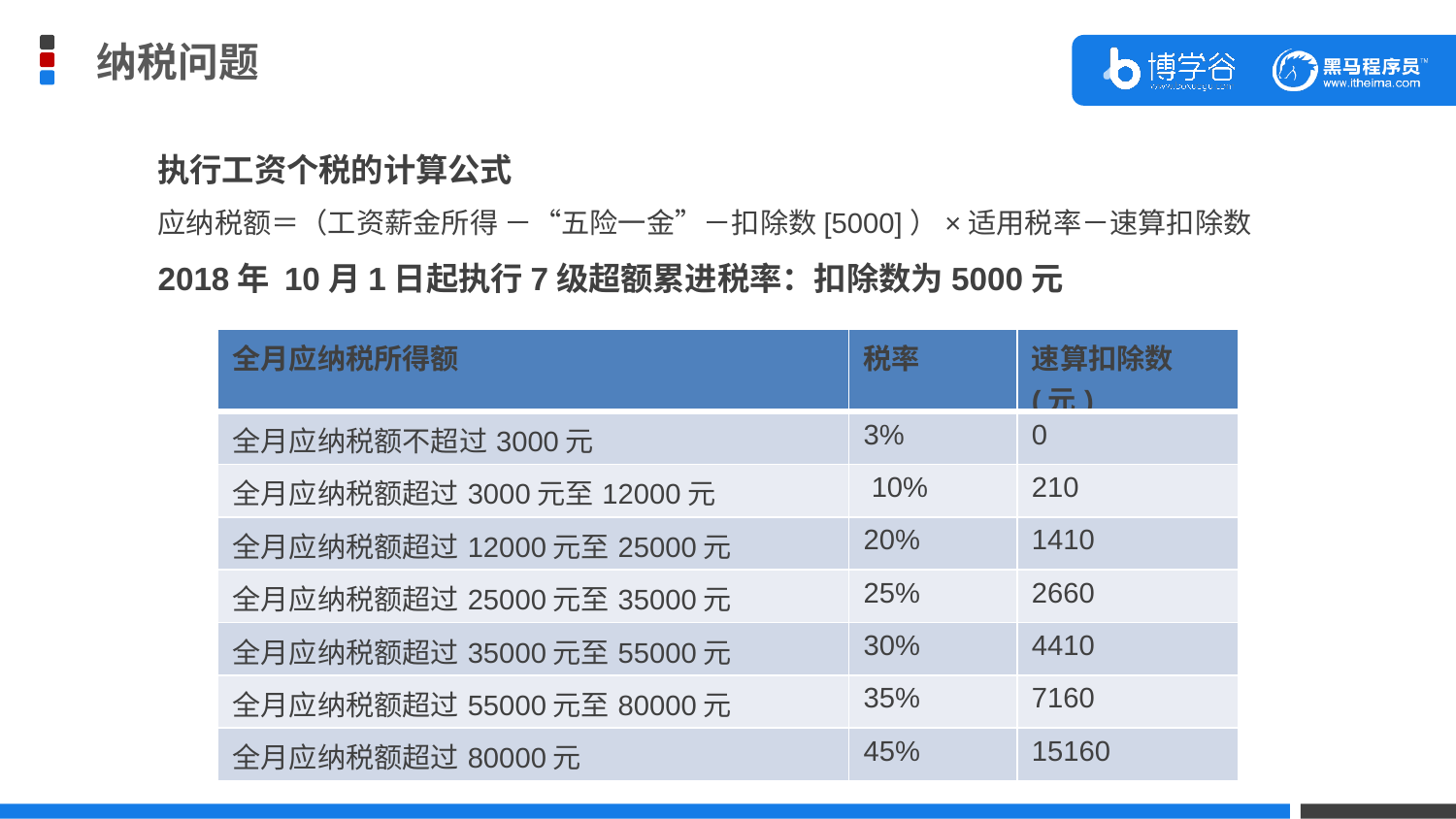

纳税问题
执行工资个税的计算公式
应纳税额＝（工资薪金所得 －“五险一金”－扣除数[5000]）×适用税率－速算扣除数
2018年 10月1日起执行7级超额累进税率：扣除数为5000元
| 全月应纳税所得额 | 税率 | 速算扣除数(元) |
| --- | --- | --- |
| 全月应纳税额不超过3000元 | 3% | 0 |
| 全月应纳税额超过3000元至12000元 | 10% | 210 |
| 全月应纳税额超过12000元至25000元 | 20% | 1410 |
| 全月应纳税额超过25000元至35000元 | 25% | 2660 |
| 全月应纳税额超过35000元至55000元 | 30% | 4410 |
| 全月应纳税额超过55000元至80000元 | 35% | 7160 |
| 全月应纳税额超过80000元 | 45% | 15160 |